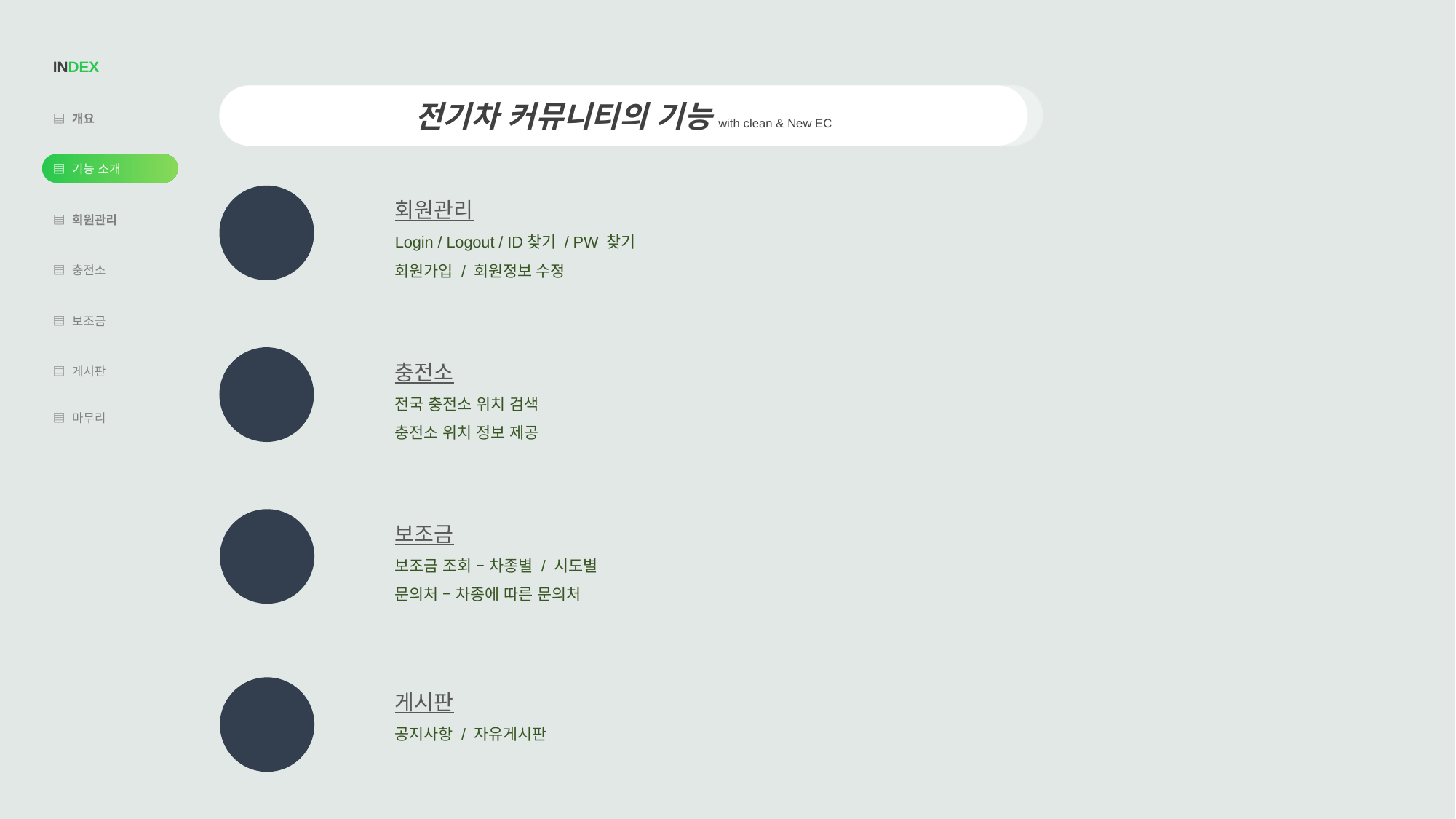

| INDEX |
| --- |
| ▤ 개요 |
| ▤ 기능 소개 |
| ▤ 회원관리 |
| ▤ 충전소 |
| ▤ 보조금 |
| ▤ 게시판 |
| ▤ 마무리 |
|  |
전기차 커뮤니티의 기능 with clean & New EC

회원관리
Login / Logout / ID찾기 / PW 찾기
회원가입 / 회원정보 수정

충전소
전국 충전소 위치 검색
충전소 위치 정보 제공

보조금
보조금 조회 – 차종별 / 시도별
문의처 – 차종에 따른 문의처

게시판
공지사항 / 자유게시판